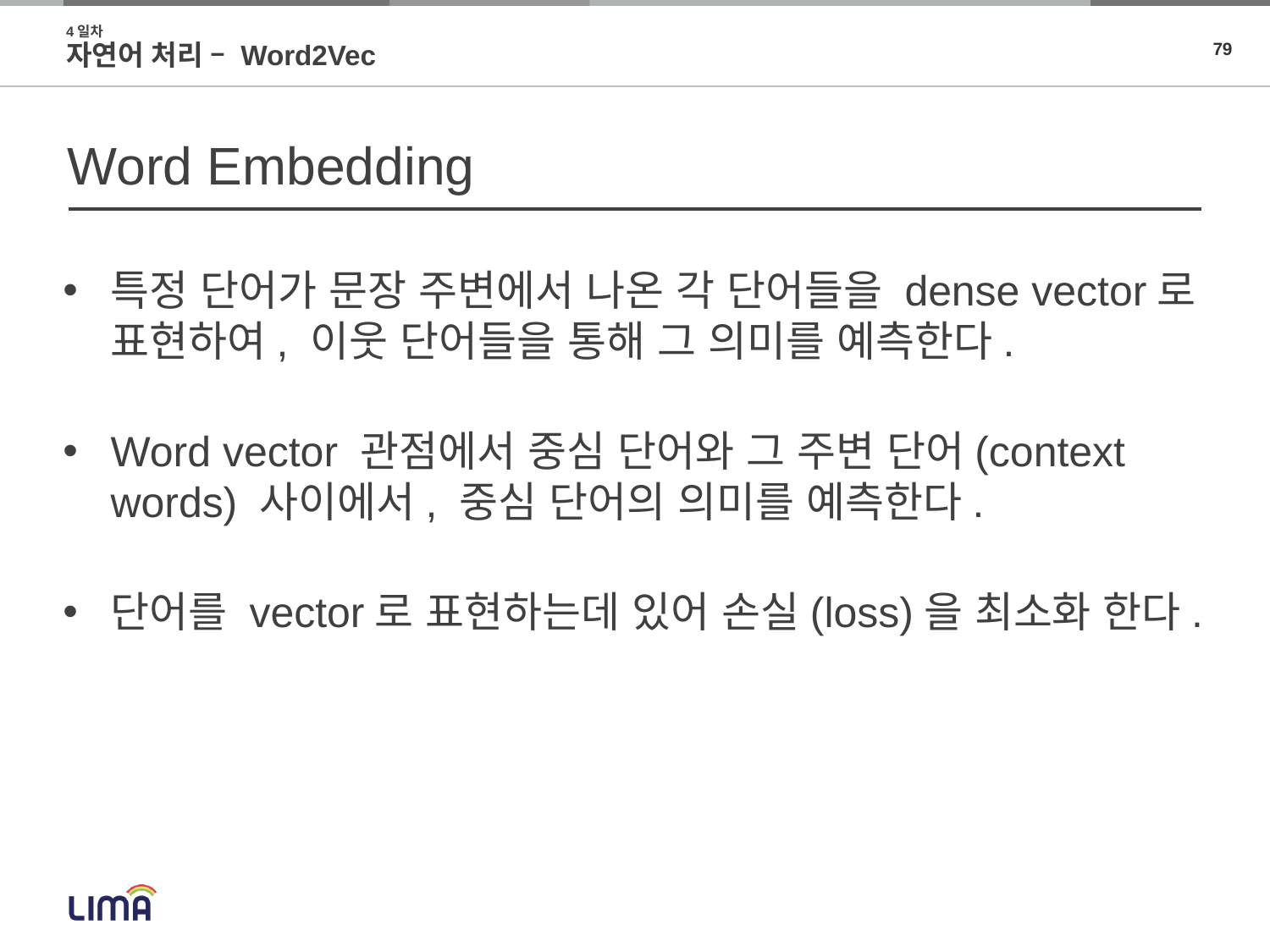

4일차
자연어 처리 – Word2Vec
# Word Embedding
특정 단어가 문장 주변에서 나온 각 단어들을 dense vector로 표현하여, 이웃 단어들을 통해 그 의미를 예측한다.
Word vector 관점에서 중심 단어와 그 주변 단어(context words) 사이에서, 중심 단어의 의미를 예측한다.
단어를 vector로 표현하는데 있어 손실(loss)을 최소화 한다.